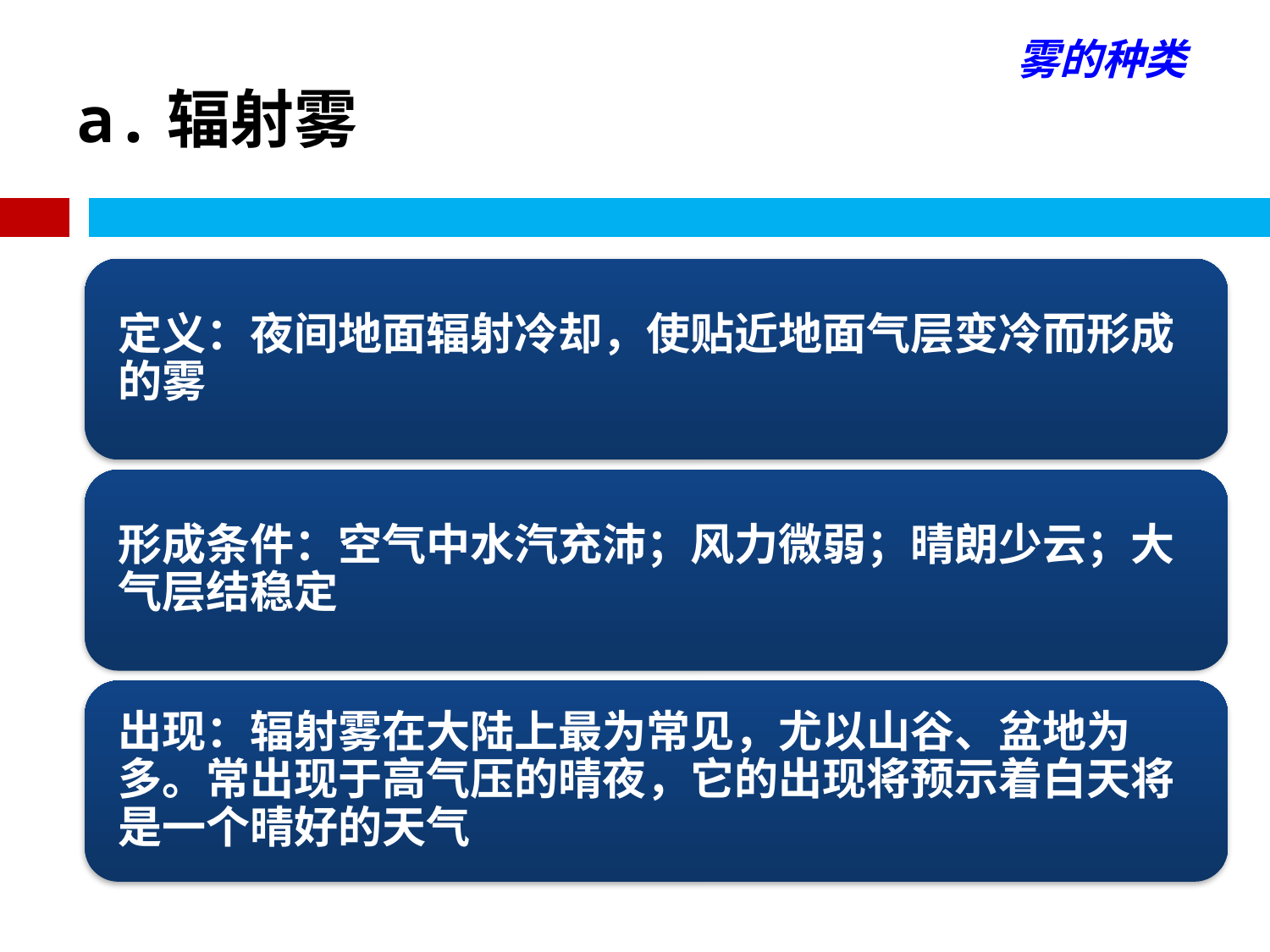

雾的种类
# a.辐射雾
定义：夜间地面辐射冷却，使贴近地面气层变冷而形成的雾
形成条件：空气中水汽充沛；风力微弱；晴朗少云；大气层结稳定
出现：辐射雾在大陆上最为常见，尤以山谷、盆地为多。常出现于高气压的晴夜，它的出现将预示着白天将是一个晴好的天气